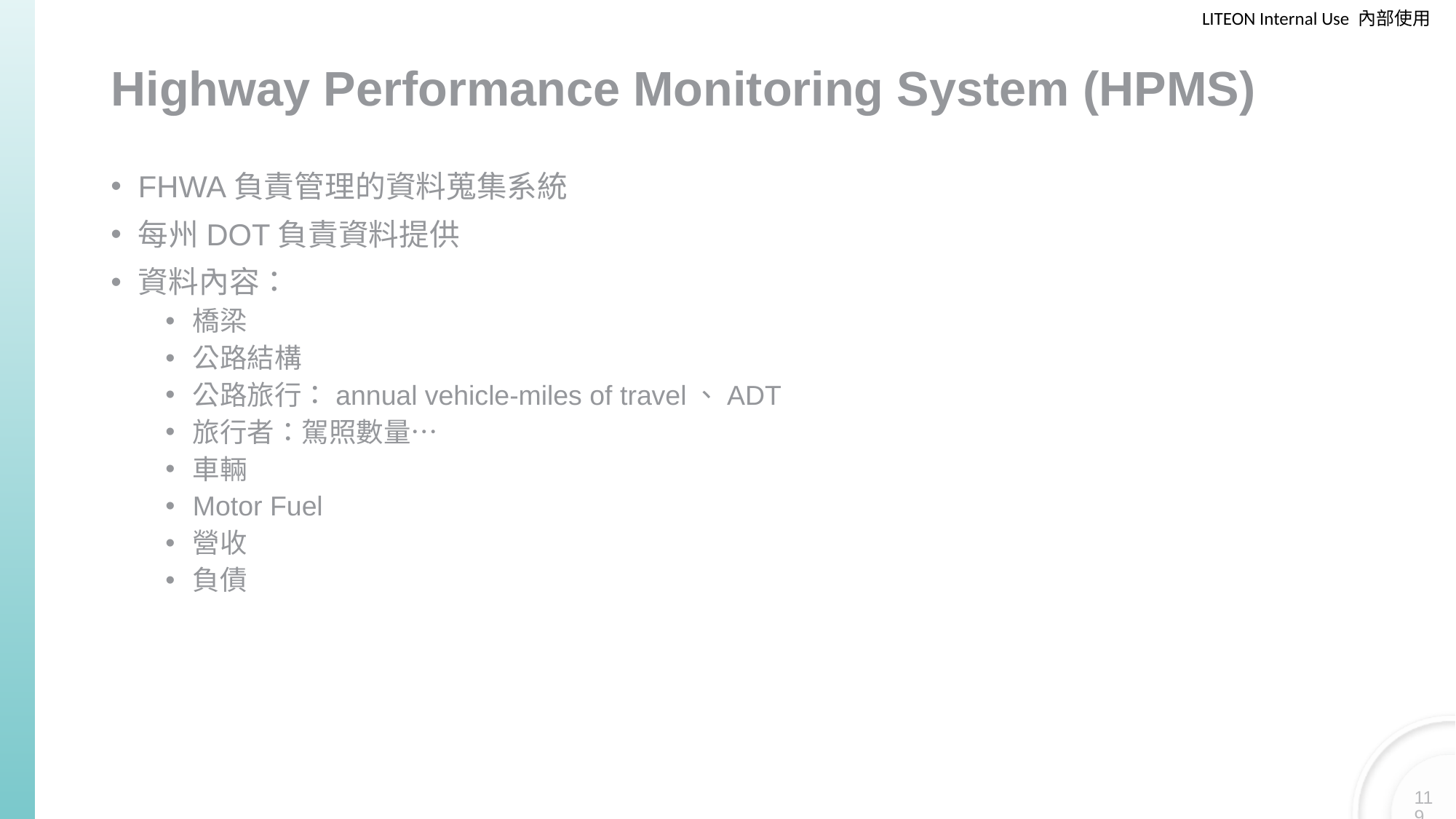

# Highway Performance Monitoring System (HPMS)
FHWA負責管理的資料蒐集系統
每州DOT負責資料提供
資料內容：
橋梁
公路結構
公路旅行：annual vehicle-miles of travel、ADT
旅行者：駕照數量…
車輛
Motor Fuel
營收
負債

119